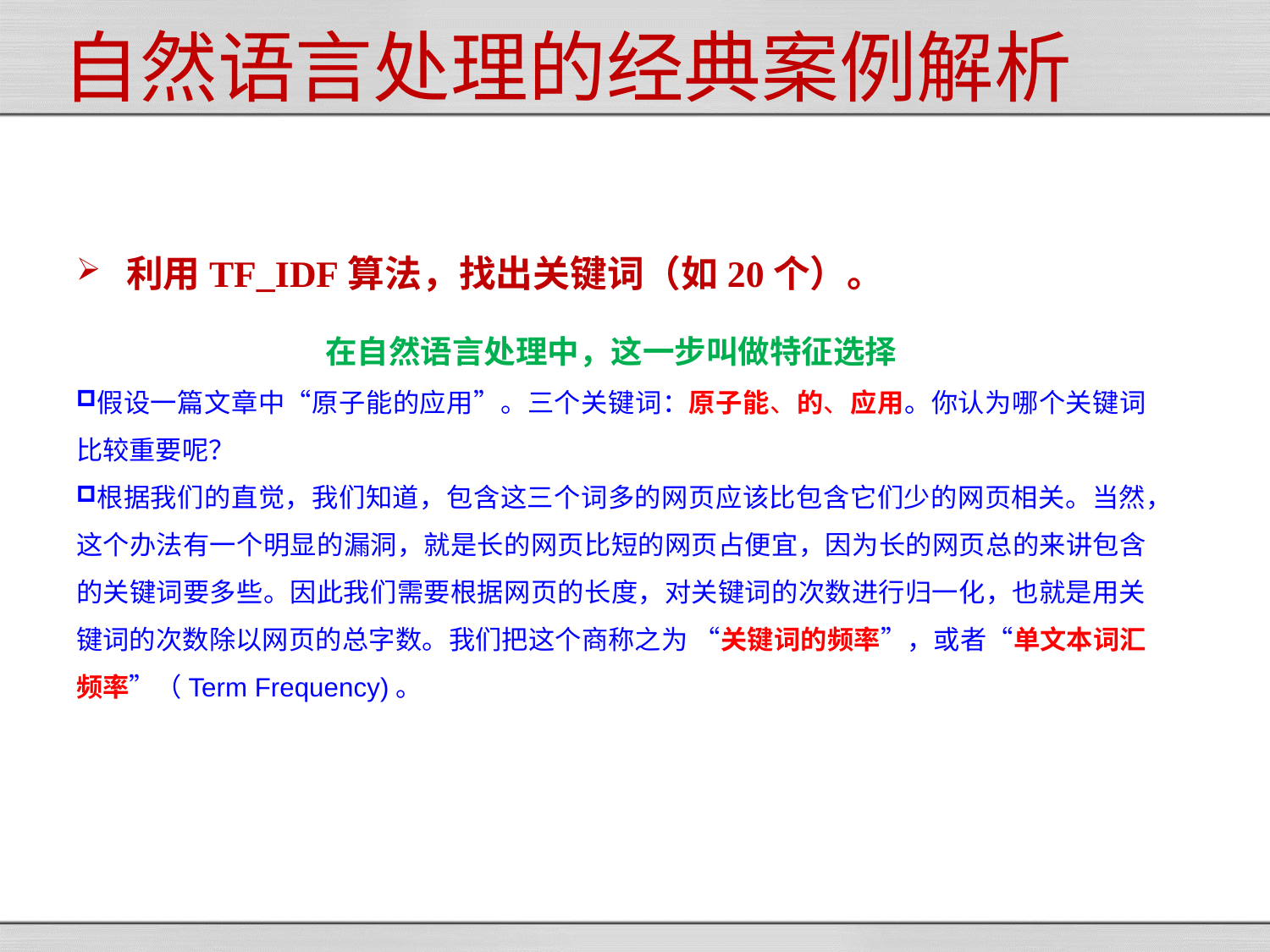

自然语言处理的经典案例解析
利用TF_IDF算法，找出关键词（如20个）。
在自然语言处理中，这一步叫做特征选择
假设一篇文章中“原子能的应用”。三个关键词：原子能、的、应用。你认为哪个关键词比较重要呢？
根据我们的直觉，我们知道，包含这三个词多的网页应该比包含它们少的网页相关。当然，这个办法有一个明显的漏洞，就是长的网页比短的网页占便宜，因为长的网页总的来讲包含的关键词要多些。因此我们需要根据网页的长度，对关键词的次数进行归一化，也就是用关键词的次数除以网页的总字数。我们把这个商称之为 “关键词的频率”，或者“单文本词汇频率”（Term Frequency)。